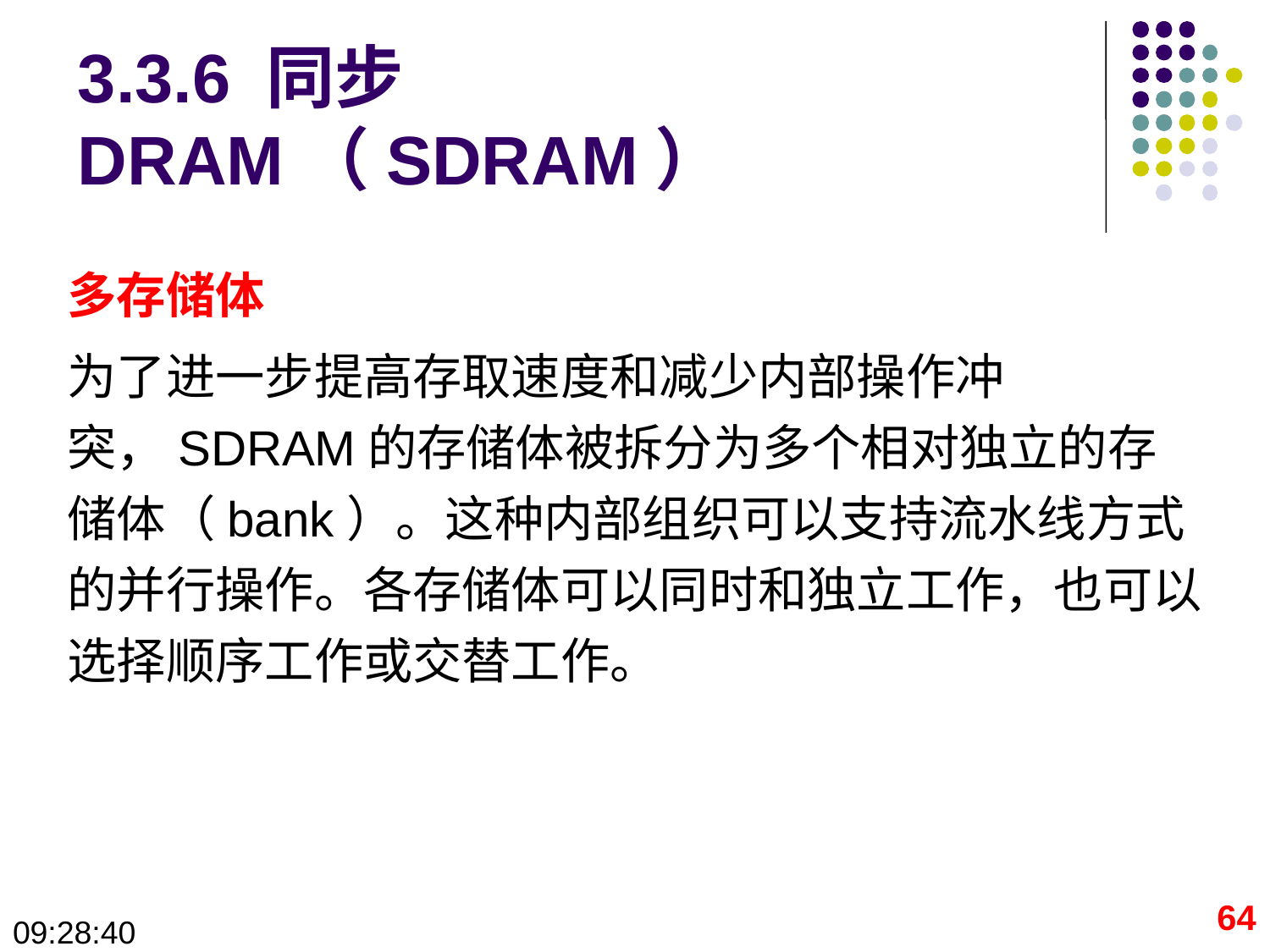

# 3.3.6 同步DRAM（SDRAM）
多存储体
为了进一步提高存取速度和减少内部操作冲突，SDRAM的存储体被拆分为多个相对独立的存储体（bank）。这种内部组织可以支持流水线方式的并行操作。各存储体可以同时和独立工作，也可以选择顺序工作或交替工作。
64
09:28:40